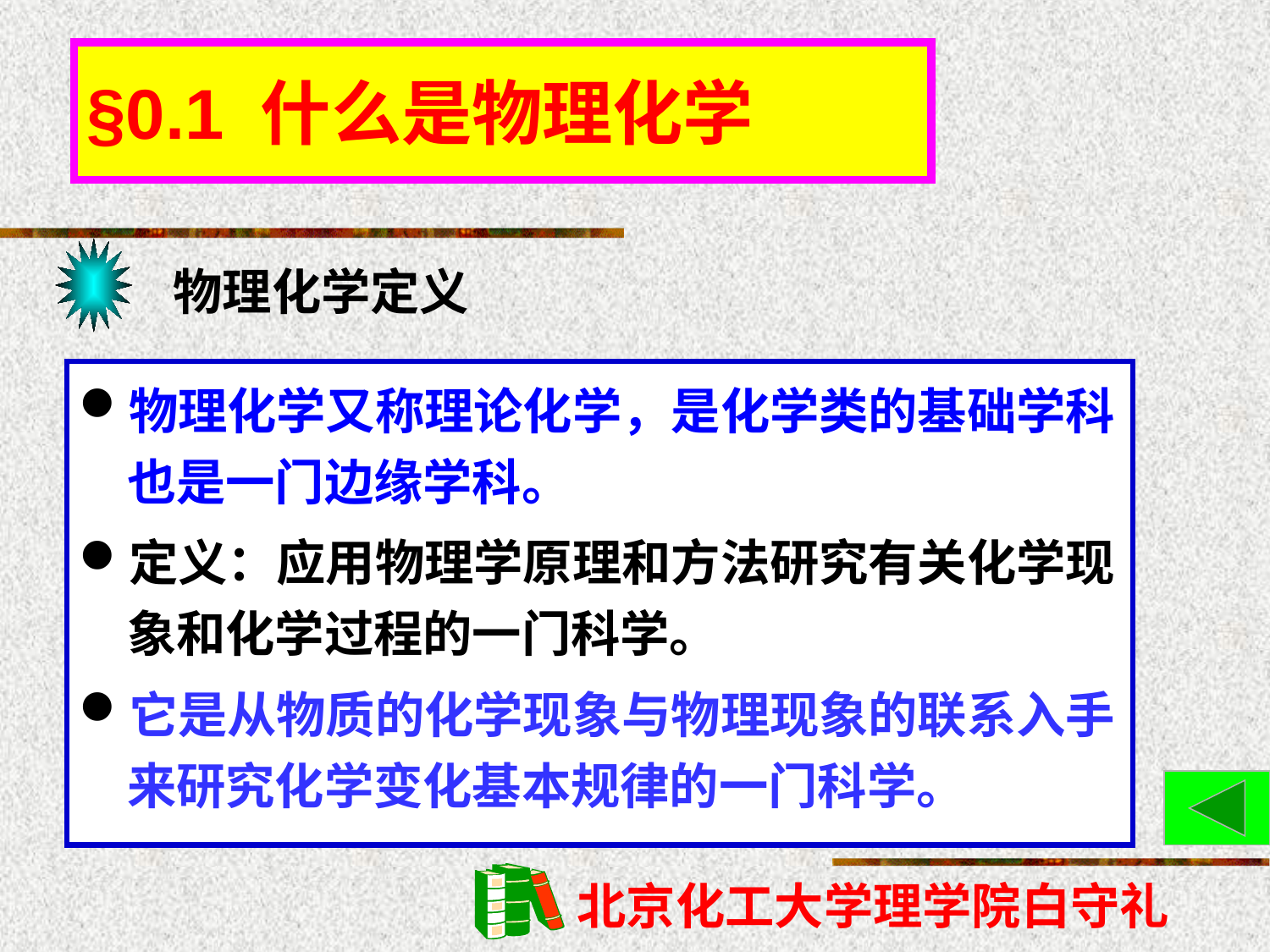

# §0.1 什么是物理化学

物理化学定义
物理化学又称理论化学，是化学类的基础学科也是一门边缘学科。
定义：应用物理学原理和方法研究有关化学现象和化学过程的一门科学。
它是从物质的化学现象与物理现象的联系入手来研究化学变化基本规律的一门科学。